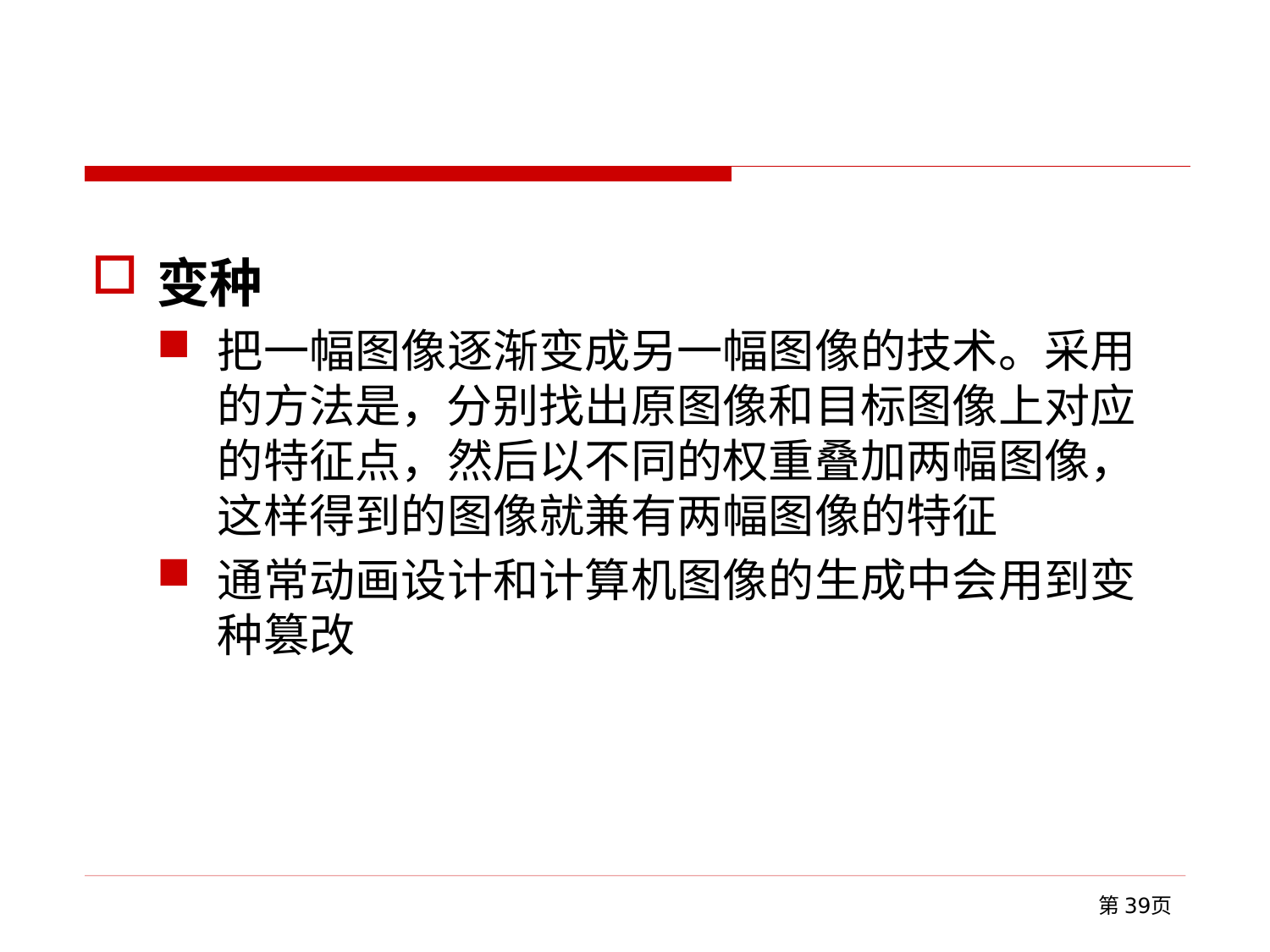

#
变种
把一幅图像逐渐变成另一幅图像的技术。采用的方法是，分别找出原图像和目标图像上对应的特征点，然后以不同的权重叠加两幅图像，这样得到的图像就兼有两幅图像的特征
通常动画设计和计算机图像的生成中会用到变种篡改
39